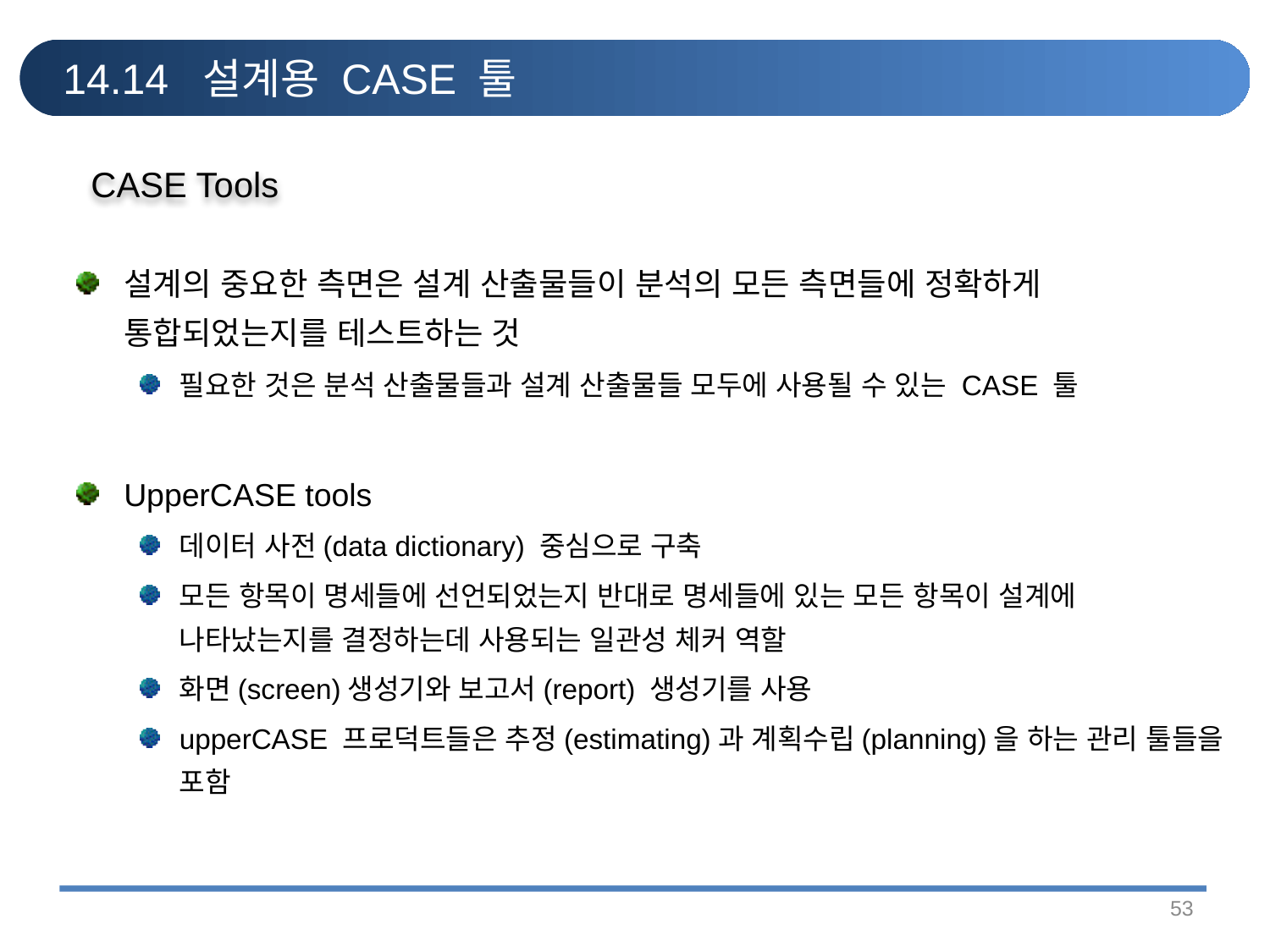

# 14.14  설계용 CASE 툴
CASE Tools
설계의 중요한 측면은 설계 산출물들이 분석의 모든 측면들에 정확하게 통합되었는지를 테스트하는 것
필요한 것은 분석 산출물들과 설계 산출물들 모두에 사용될 수 있는 CASE 툴

UpperCASE tools
데이터 사전(data dictionary) 중심으로 구축
모든 항목이 명세들에 선언되었는지 반대로 명세들에 있는 모든 항목이 설계에 나타났는지를 결정하는데 사용되는 일관성 체커 역할
화면(screen)생성기와 보고서(report) 생성기를 사용
upperCASE 프로덕트들은 추정(estimating)과 계획수립(planning)을 하는 관리 툴들을 포함

53